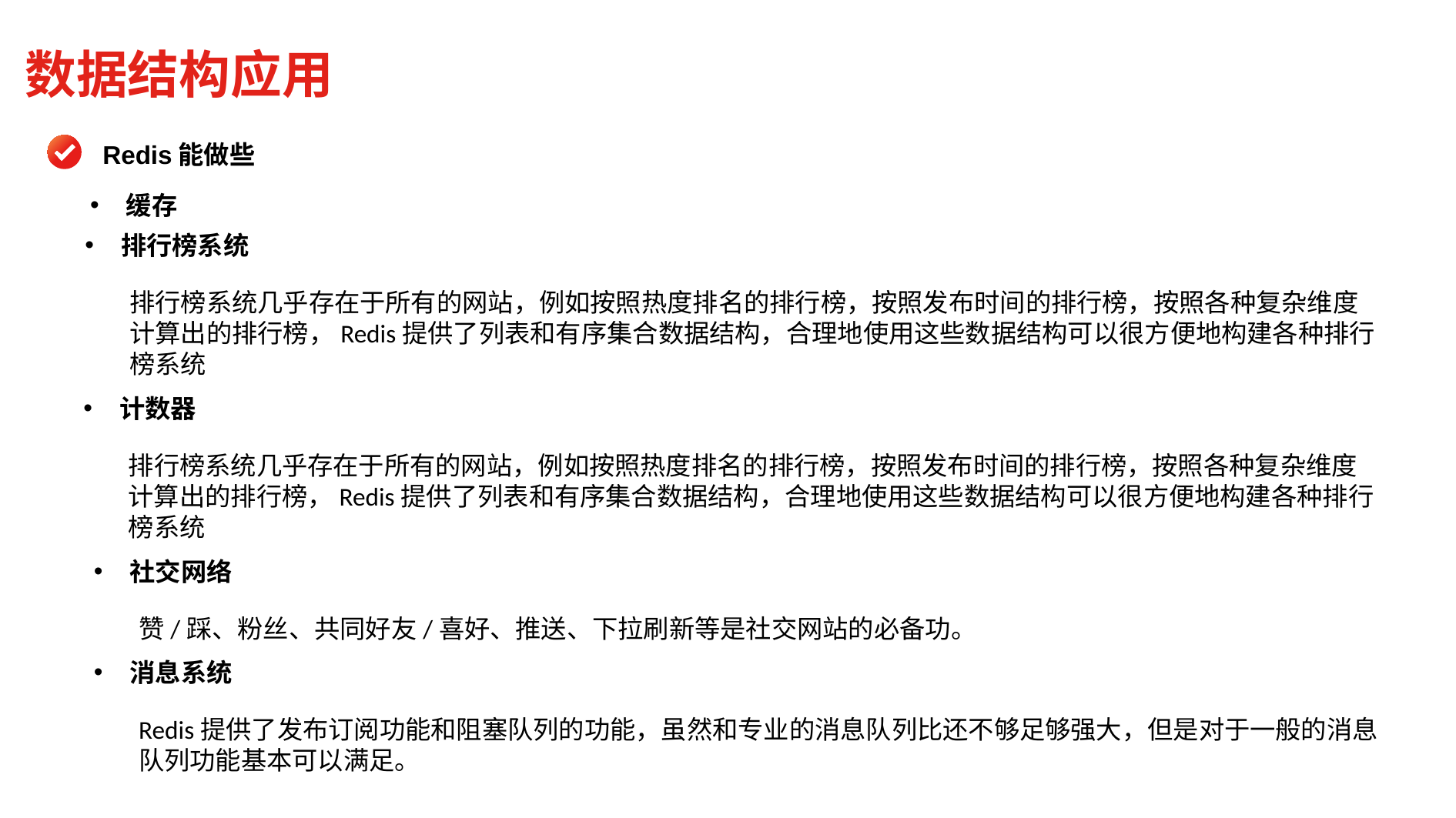

数据结构应用
Redis能做些

缓存
排行榜系统
排行榜系统几乎存在于所有的网站，例如按照热度排名的排行榜，按照发布时间的排行榜，按照各种复杂维度计算出的排行榜，Redis提供了列表和有序集合数据结构，合理地使用这些数据结构可以很方便地构建各种排行榜系统
计数器
排行榜系统几乎存在于所有的网站，例如按照热度排名的排行榜，按照发布时间的排行榜，按照各种复杂维度计算出的排行榜，Redis提供了列表和有序集合数据结构，合理地使用这些数据结构可以很方便地构建各种排行榜系统
社交网络
赞/踩、粉丝、共同好友/喜好、推送、下拉刷新等是社交网站的必备功。
消息系统
Redis提供了发布订阅功能和阻塞队列的功能，虽然和专业的消息队列比还不够足够强大，但是对于一般的消息队列功能基本可以满足。